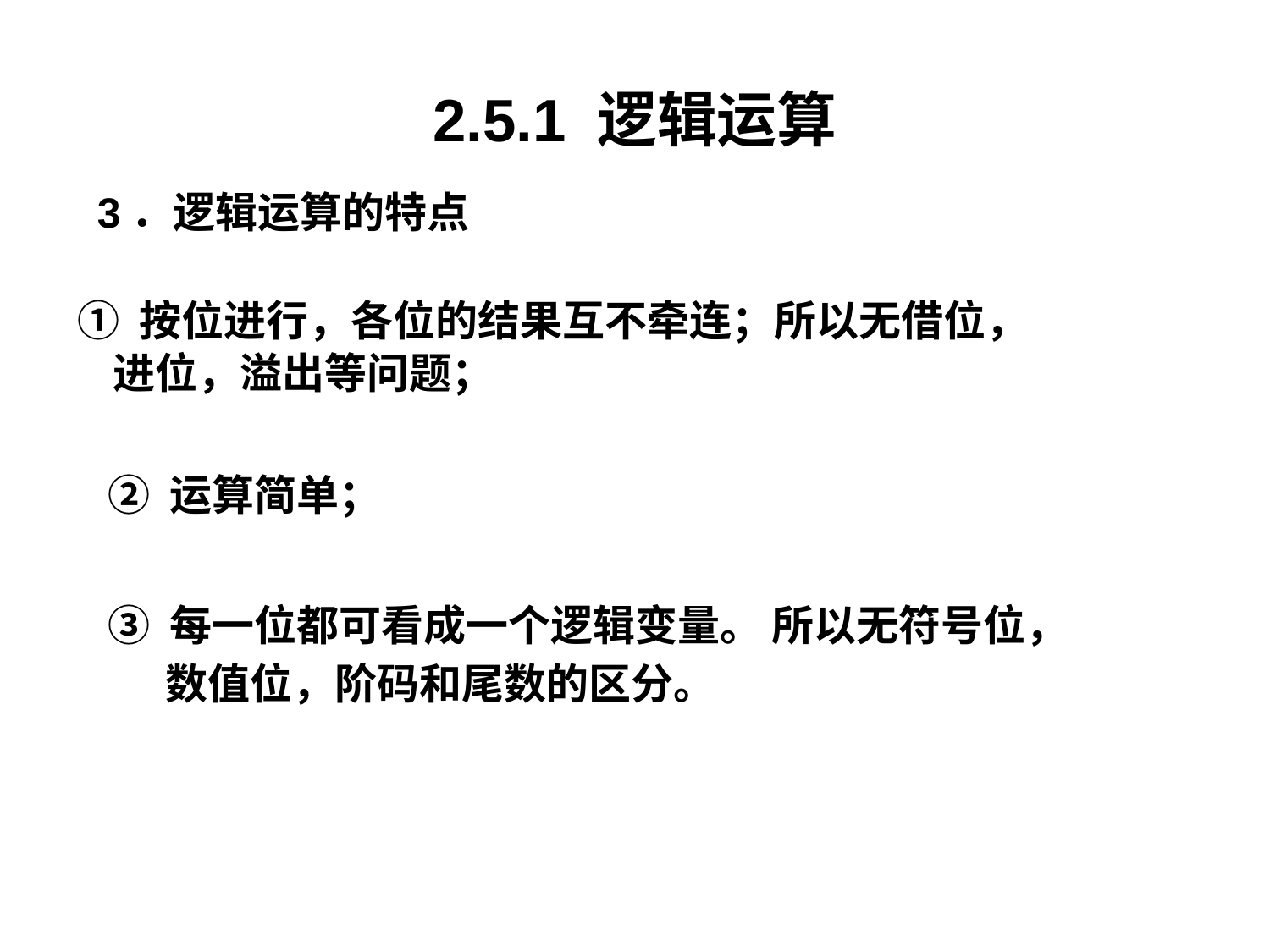

2.5.1 逻辑运算
3．逻辑运算的特点
  ① 按位进行，各位的结果互不牵连；所以无借位，
     进位，溢出等问题；
② 运算简单；
③ 每一位都可看成一个逻辑变量。 所以无符号位，
     数值位，阶码和尾数的区分。